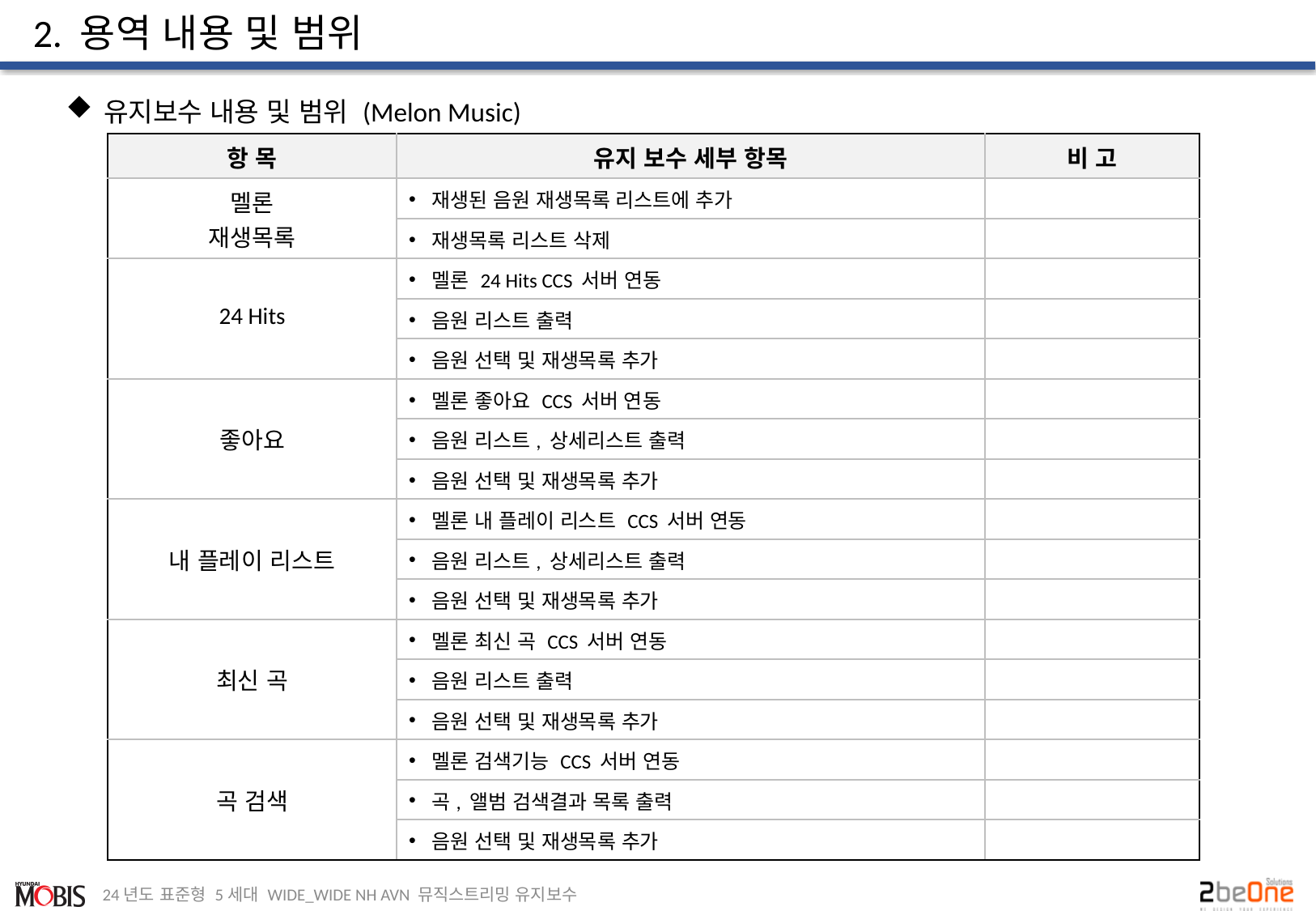

# 2. 용역 내용 및 범위
유지보수 내용 및 범위 (Melon Music)
| 항 목 | 유지 보수 세부 항목 | 비 고 |
| --- | --- | --- |
| 멜론 재생목록 | 재생된 음원 재생목록 리스트에 추가 |  |
|  | 재생목록 리스트 삭제 |  |
| 24 Hits | 멜론 24 Hits CCS 서버 연동 |  |
|  | 음원 리스트 출력 |  |
|  | 음원 선택 및 재생목록 추가 |  |
| 좋아요 | 멜론 좋아요 CCS 서버 연동 |  |
|  | 음원 리스트, 상세리스트 출력 |  |
|  | 음원 선택 및 재생목록 추가 |  |
| 내 플레이 리스트 | 멜론 내 플레이 리스트 CCS 서버 연동 |  |
|  | 음원 리스트, 상세리스트 출력 |  |
|  | 음원 선택 및 재생목록 추가 |  |
| 최신 곡 | 멜론 최신 곡 CCS 서버 연동 |  |
|  | 음원 리스트 출력 |  |
|  | 음원 선택 및 재생목록 추가 |  |
| 곡 검색 | 멜론 검색기능 CCS 서버 연동 |  |
|  | 곡, 앨범 검색결과 목록 출력 |  |
|  | 음원 선택 및 재생목록 추가 |  |
24년도 표준형 5세대 WIDE_WIDE NH AVN 뮤직스트리밍 유지보수